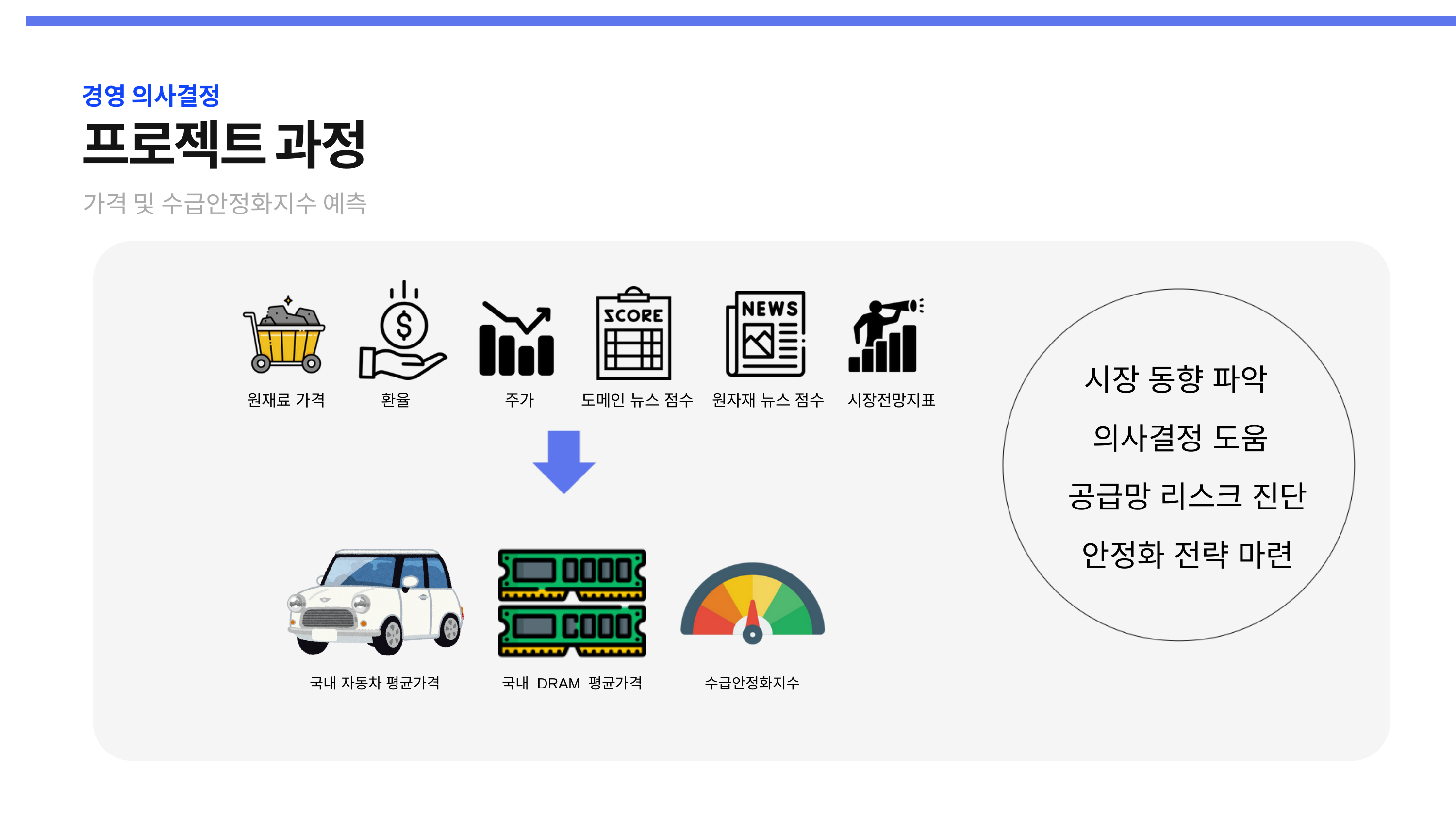

경영 의사결정

프로젝트 과정

가격 및 수급안정화지수 예측

시장 동향 파악

원재료 가격

시장전망지표

환율

주가

도메인 뉴스 점수

원자재 뉴스 점수

의사결정 도움

공급망 리스크 진단

안정화 전략 마련

국내 자동차 평균가격

국내 DRAM 평균가격

수급안정화지수